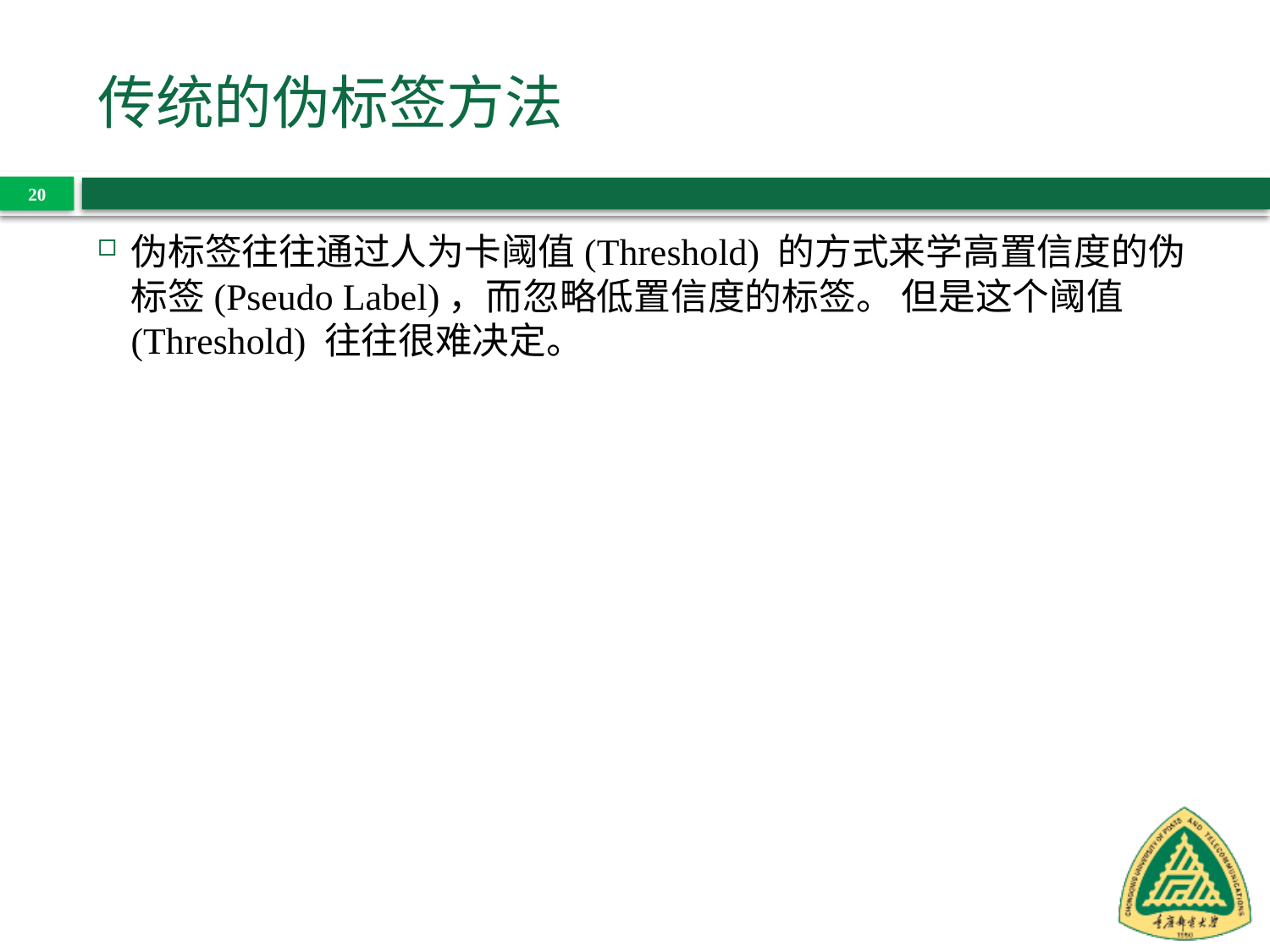

# 传统的伪标签方法
20
伪标签往往通过人为卡阈值(Threshold) 的方式来学高置信度的伪标签(Pseudo Label)，而忽略低置信度的标签。 但是这个阈值(Threshold) 往往很难决定。